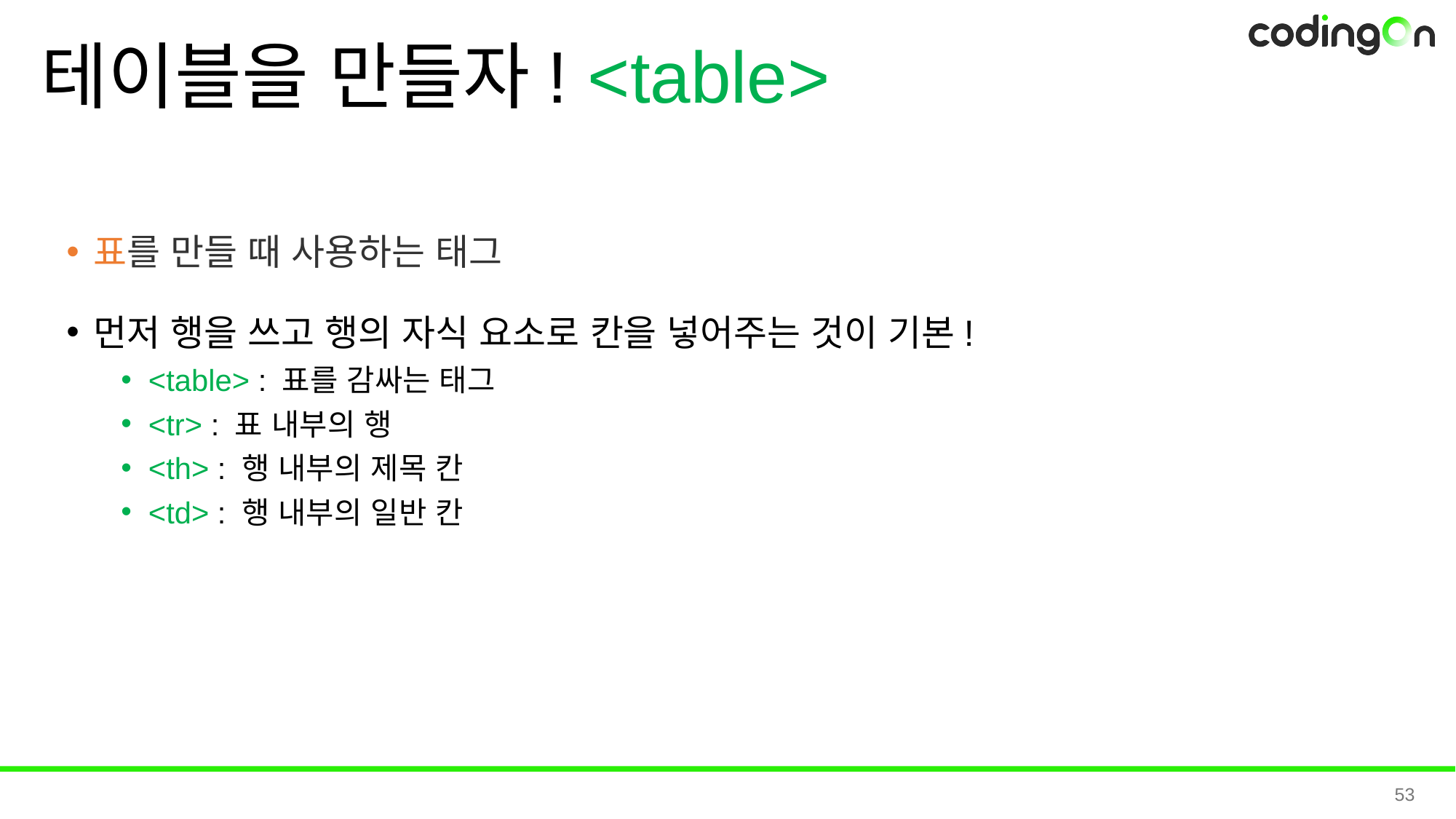

# 테이블을 만들자! <table>
표를 만들 때 사용하는 태그
먼저 행을 쓰고 행의 자식 요소로 칸을 넣어주는 것이 기본!
<table> : 표를 감싸는 태그
<tr> : 표 내부의 행
<th> : 행 내부의 제목 칸
<td> : 행 내부의 일반 칸
53